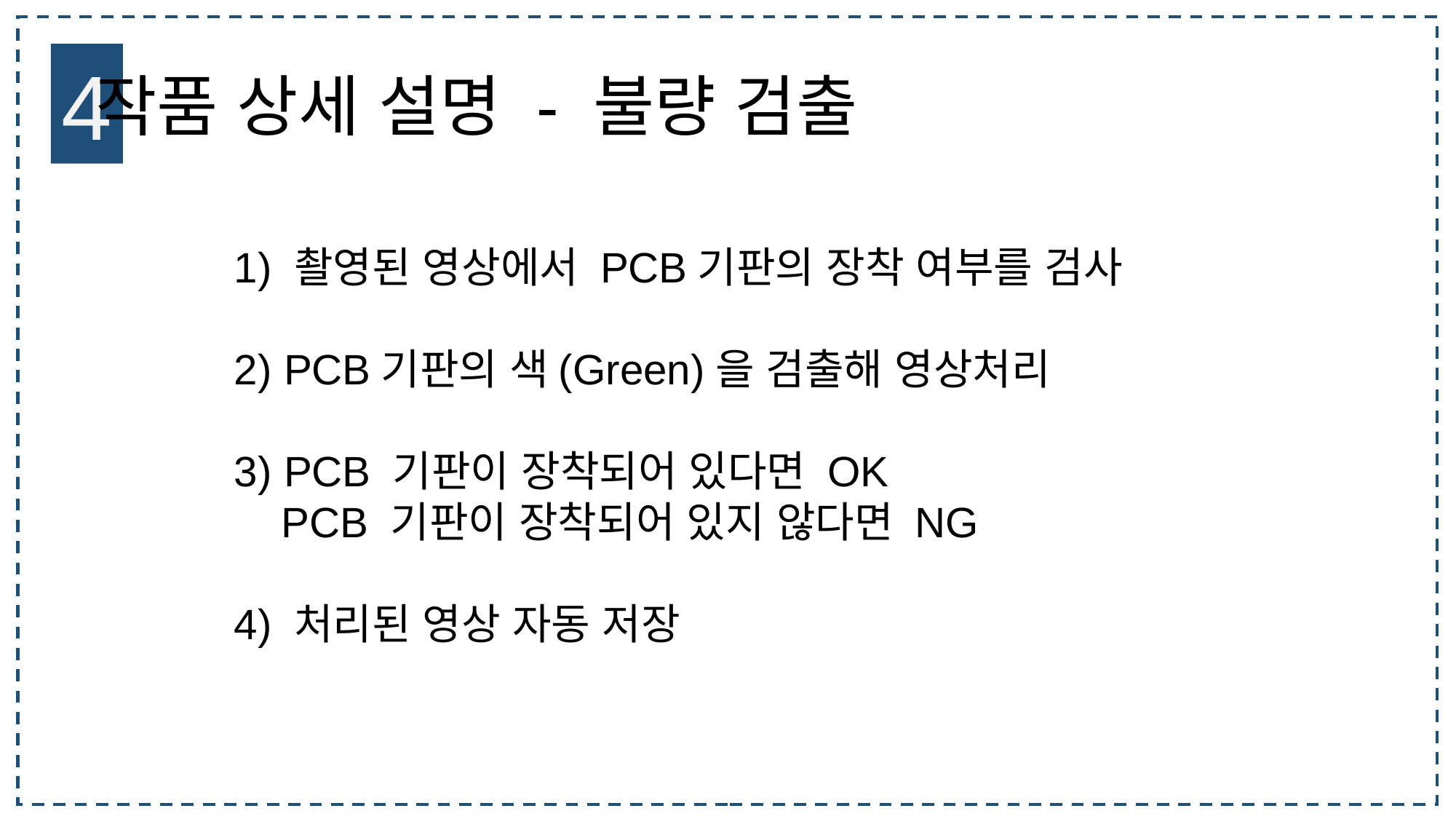

4
작품 상세 설명 - 불량 검출
1) 촬영된 영상에서 PCB기판의 장착 여부를 검사

2) PCB기판의 색(Green)을 검출해 영상처리

3) PCB 기판이 장착되어 있다면 OK
    PCB 기판이 장착되어 있지 않다면 NG

4) 처리된 영상 자동 저장